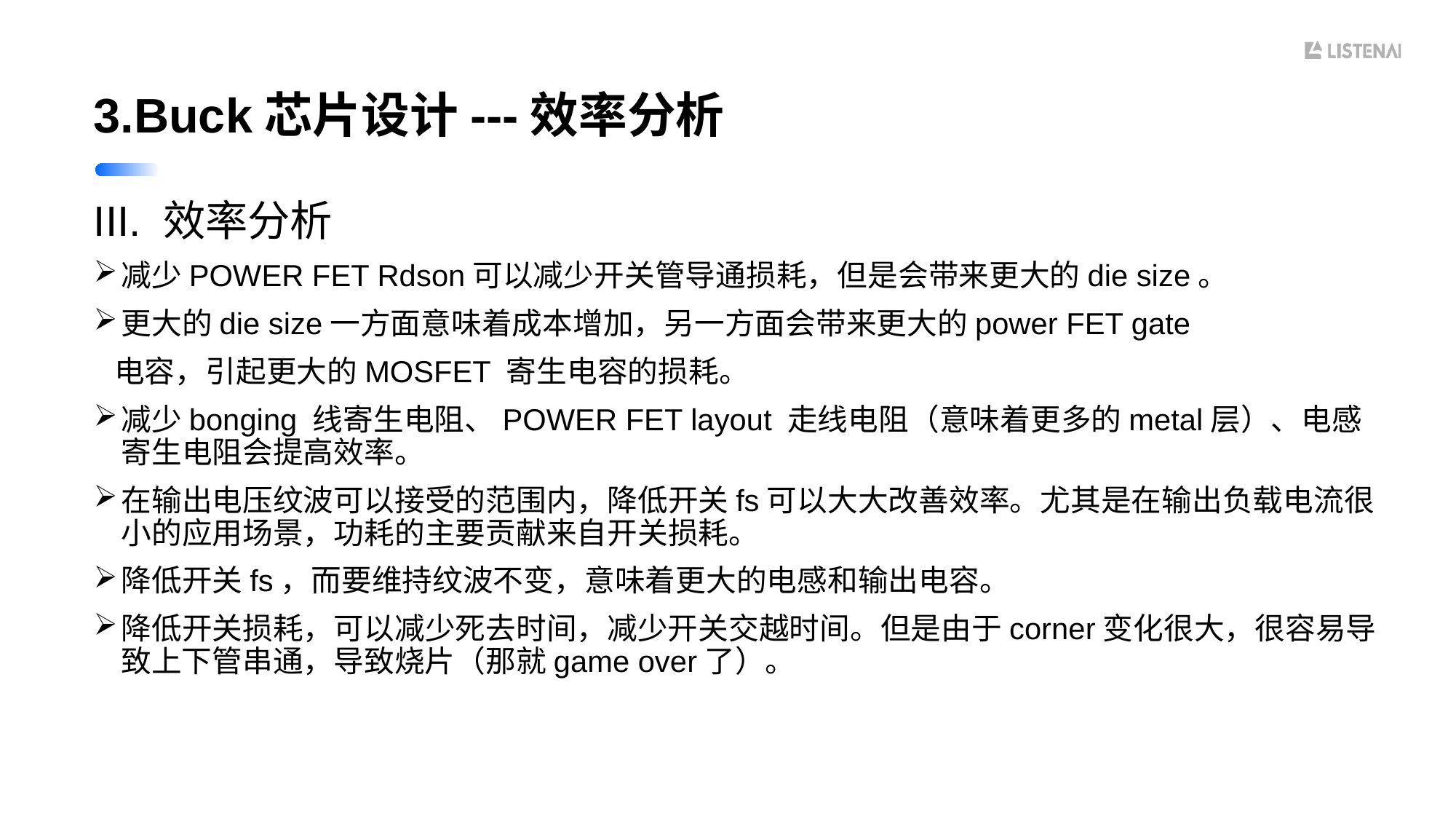

# 3.Buck芯片设计---效率分析
III. 效率分析
减少POWER FET Rdson可以减少开关管导通损耗，但是会带来更大的die size。
更大的die size一方面意味着成本增加，另一方面会带来更大的power FET gate
  电容，引起更大的MOSFET 寄生电容的损耗。
减少bonging 线寄生电阻、POWER FET layout 走线电阻（意味着更多的metal层）、电感寄生电阻会提高效率。
在输出电压纹波可以接受的范围内，降低开关fs可以大大改善效率。尤其是在输出负载电流很小的应用场景，功耗的主要贡献来自开关损耗。
降低开关fs，而要维持纹波不变，意味着更大的电感和输出电容。
降低开关损耗，可以减少死去时间，减少开关交越时间。但是由于corner变化很大，很容易导致上下管串通，导致烧片（那就game over了）。